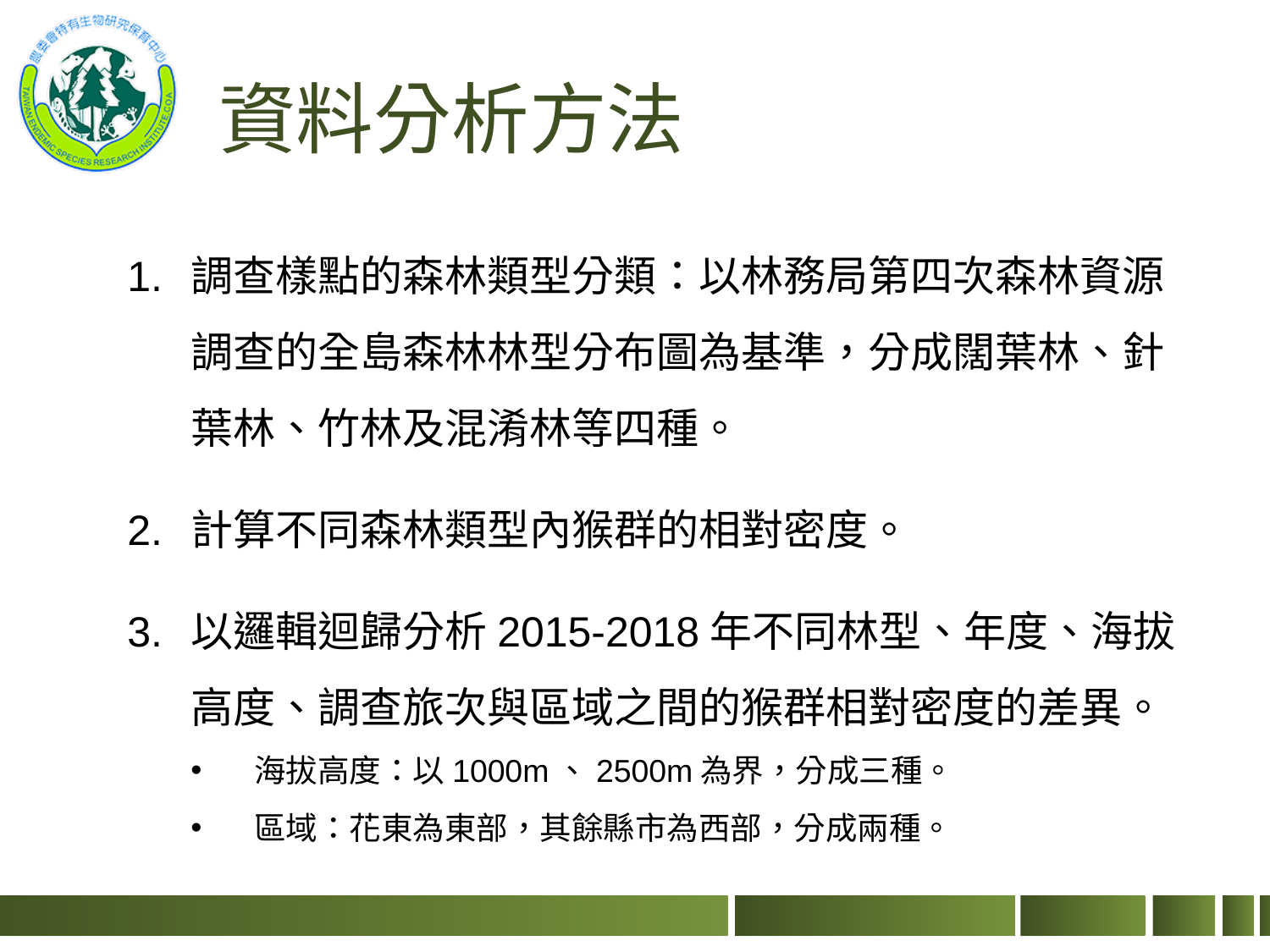

資料分析方法
調查樣點的森林類型分類：以林務局第四次森林資源調查的全島森林林型分布圖為基準，分成闊葉林、針葉林、竹林及混淆林等四種。

計算不同森林類型內猴群的相對密度。

以邏輯迴歸分析2015-2018年不同林型、年度、海拔高度、調查旅次與區域之間的猴群相對密度的差異。
海拔高度：以1000m、2500m為界，分成三種。
區域：花東為東部，其餘縣市為西部，分成兩種。